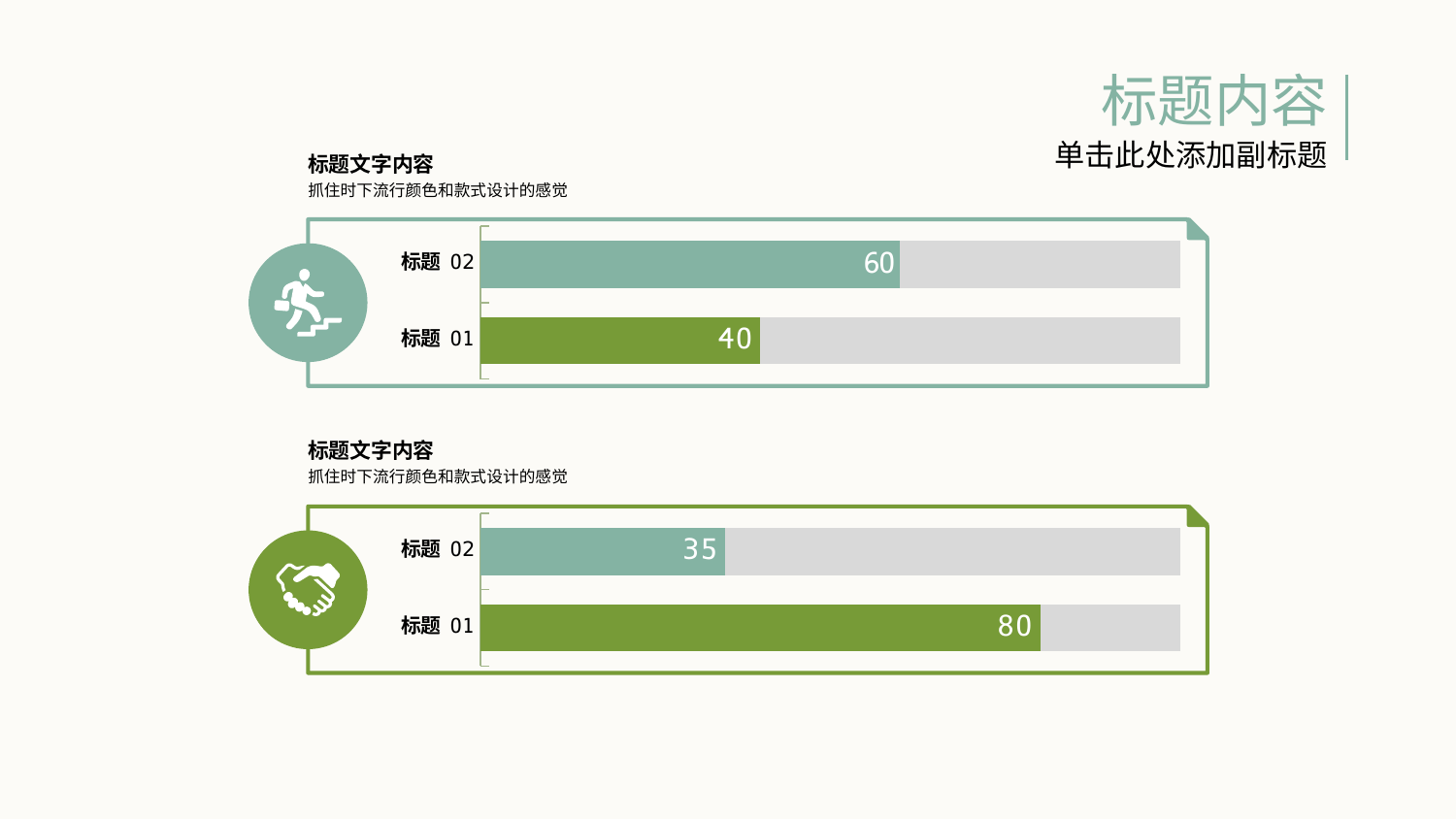

标题内容
单击此处添加副标题
标题文字内容
抓住时下流行颜色和款式设计的感觉

### Chart

| Category | 列1 | 列2 |
|---|---|---|
| 标题 01 | 40.0 | 60.0 |
| 标题 02 | 60.0 | 40.0 |

标题文字内容
抓住时下流行颜色和款式设计的感觉

### Chart

| Category | 列1 | 列2 |
|---|---|---|
| 标题 01 | 80.0 | 20.0 |
| 标题 02 | 35.0 | 65.0 |